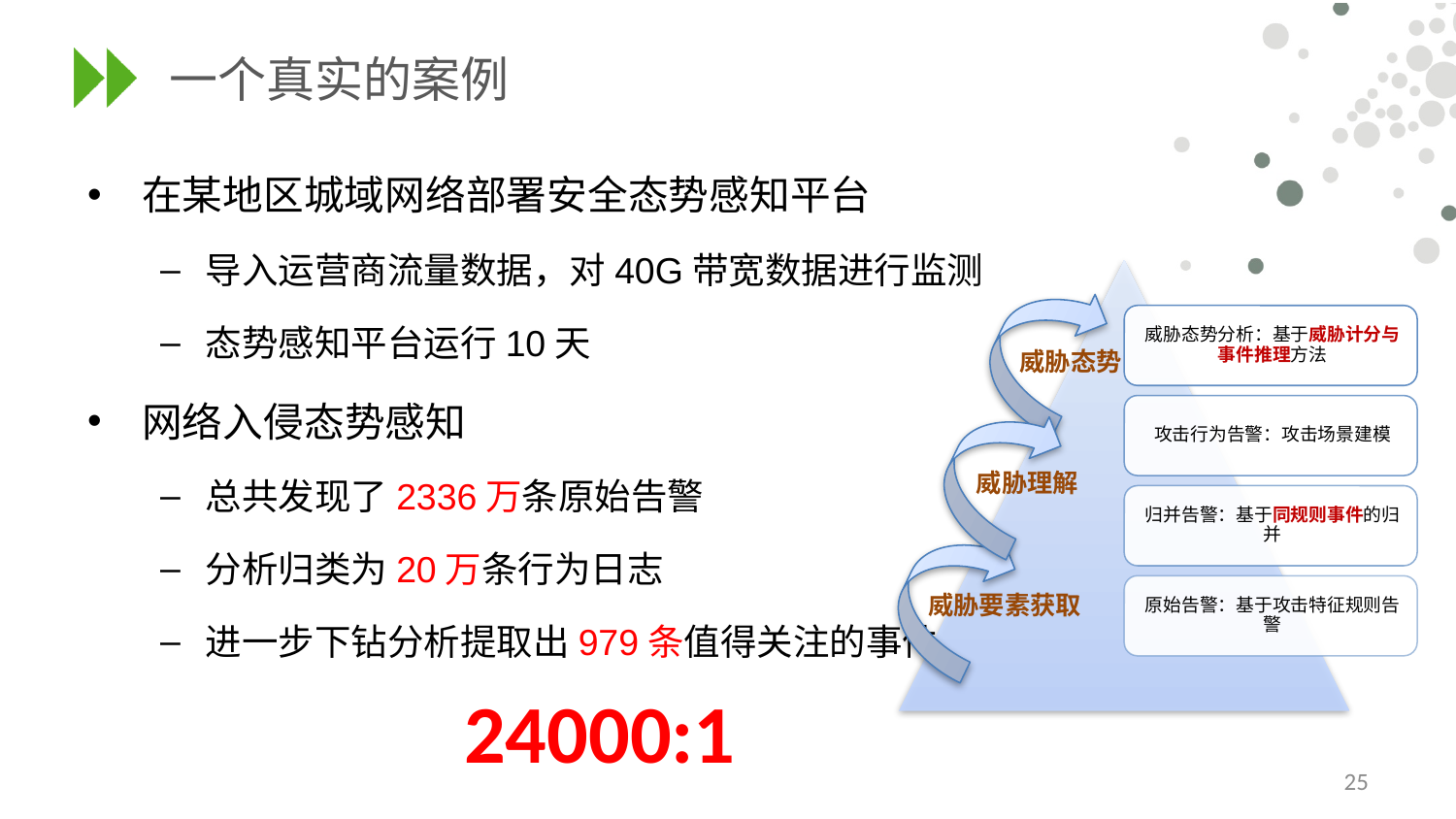

# 一个真实的案例
在某地区城域网络部署安全态势感知平台
导入运营商流量数据，对40G带宽数据进行监测
态势感知平台运行10天
网络入侵态势感知
总共发现了2336万条原始告警
分析归类为20万条行为日志
进一步下钻分析提取出979条值得关注的事件
威胁态势分析：基于威胁计分与事件推理方法
攻击行为告警：攻击场景建模
归并告警：基于同规则事件的归并
原始告警：基于攻击特征规则告警

威胁态势

威胁理解

威胁要素获取
24000:1
25